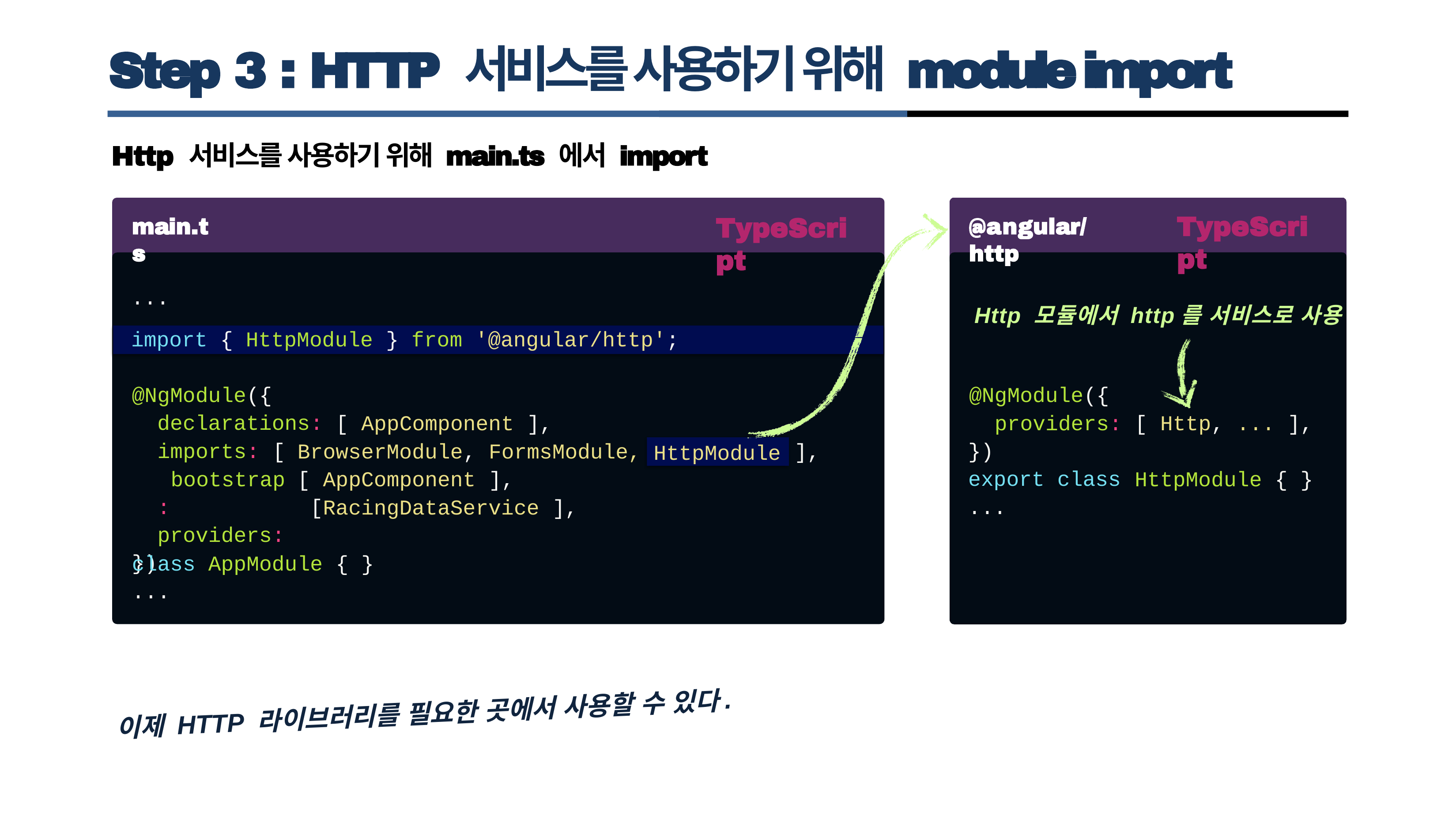

# Step 3 : HTTP 서비스를 사용하기 위해 module import
Http 서비스를 사용하기 위해 main.ts 에서 import

TypeScript
TypeScript
main.ts
@angular/http

...
Http 모듈에서 http를 서비스로 사용

import { HttpModule } from '@angular/http';
@NgModule({
  declarations:
@NgModule({  providers:
})
export class
...
[ AppComponent ],
[ Http, ... ],
imports: [  bootstrap:  providers:
})

HttpModule
BrowserModule,
FormsModule,
],
],
[ AppComponent  [
HttpModule { }
RacingDataService ],
class
...
AppModule { }
이제 HTTP 라이브러리를 필요한 곳에서 사용할 수 있다.